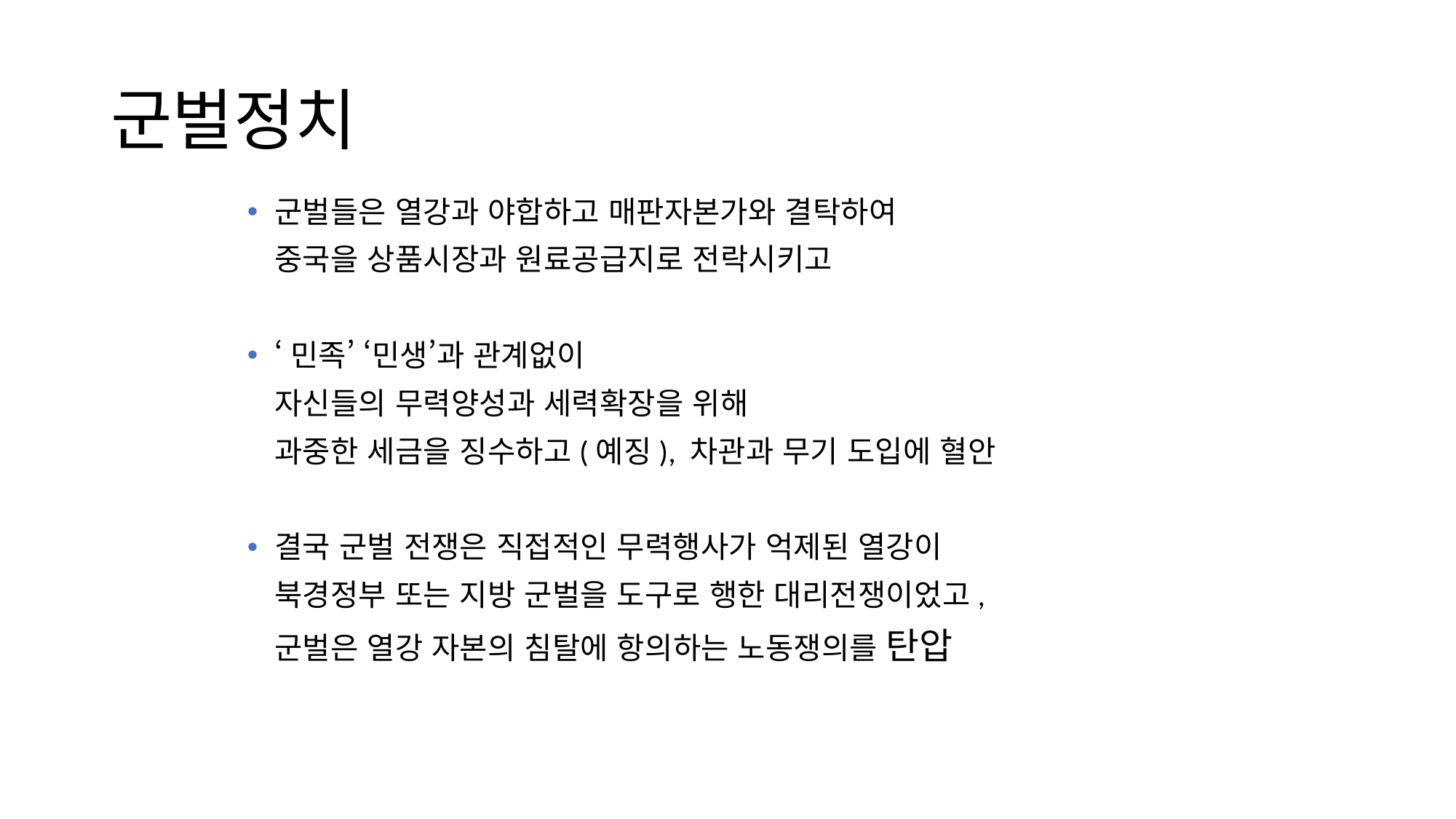

# 군벌정치
군벌들은 열강과 야합하고 매판자본가와 결탁하여
  	중국을 상품시장과 원료공급지로 전락시키고

‘민족’ ‘민생’과 관계없이
 	자신들의 무력양성과 세력확장을 위해
	과중한 세금을 징수하고(예징), 차관과 무기 도입에 혈안

결국 군벌 전쟁은 직접적인 무력행사가 억제된 열강이
	북경정부 또는 지방 군벌을 도구로 행한 대리전쟁이었고,
	군벌은 열강 자본의 침탈에 항의하는 노동쟁의를 탄압